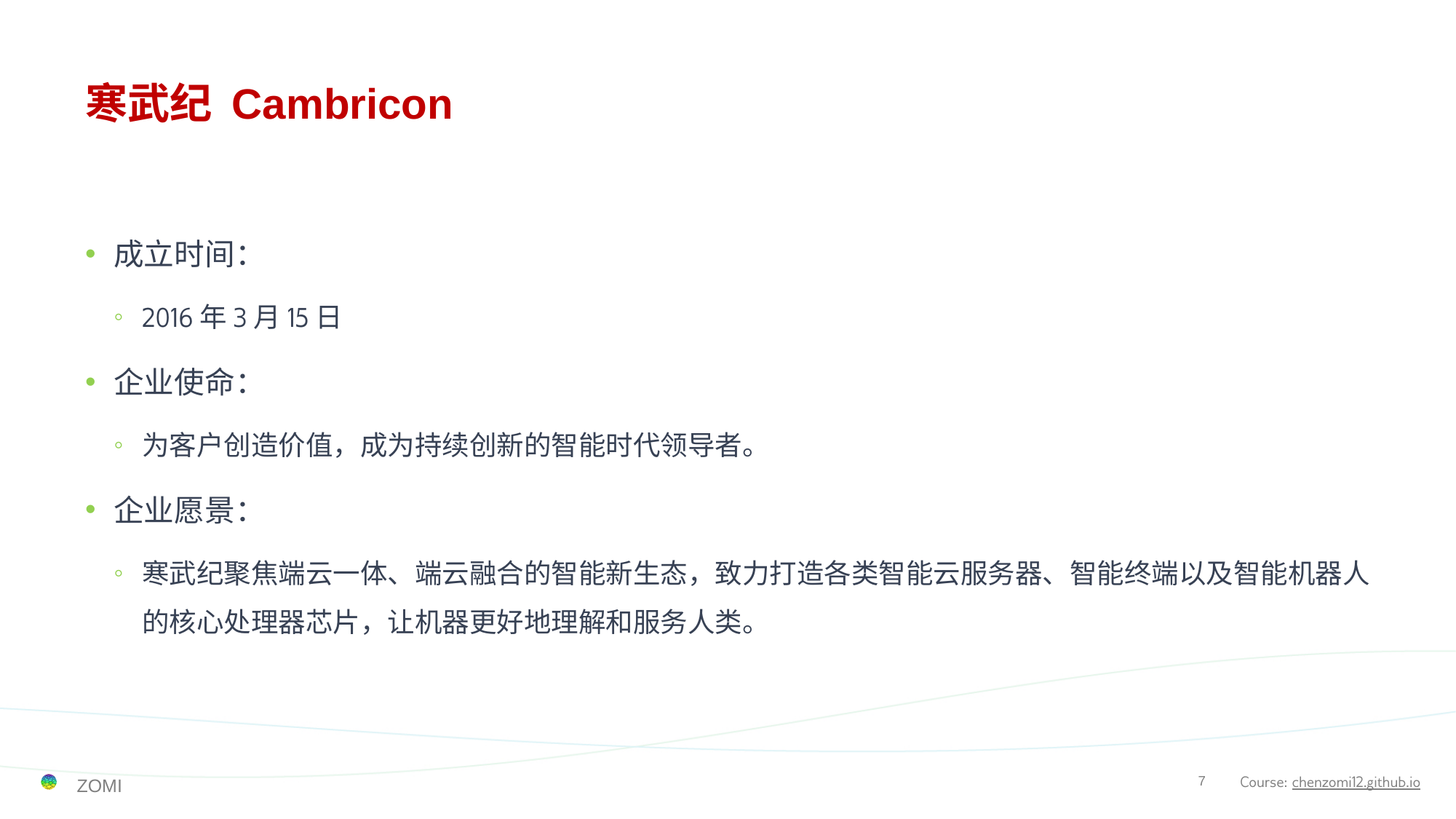

# 寒武纪 Cambricon
成立时间：
2016年3月15日
企业使命：
为客户创造价值，成为持续创新的智能时代领导者。
企业愿景：
寒武纪聚焦端云一体、端云融合的智能新生态，致力打造各类智能云服务器、智能终端以及智能机器人的核心处理器芯片，让机器更好地理解和服务人类。